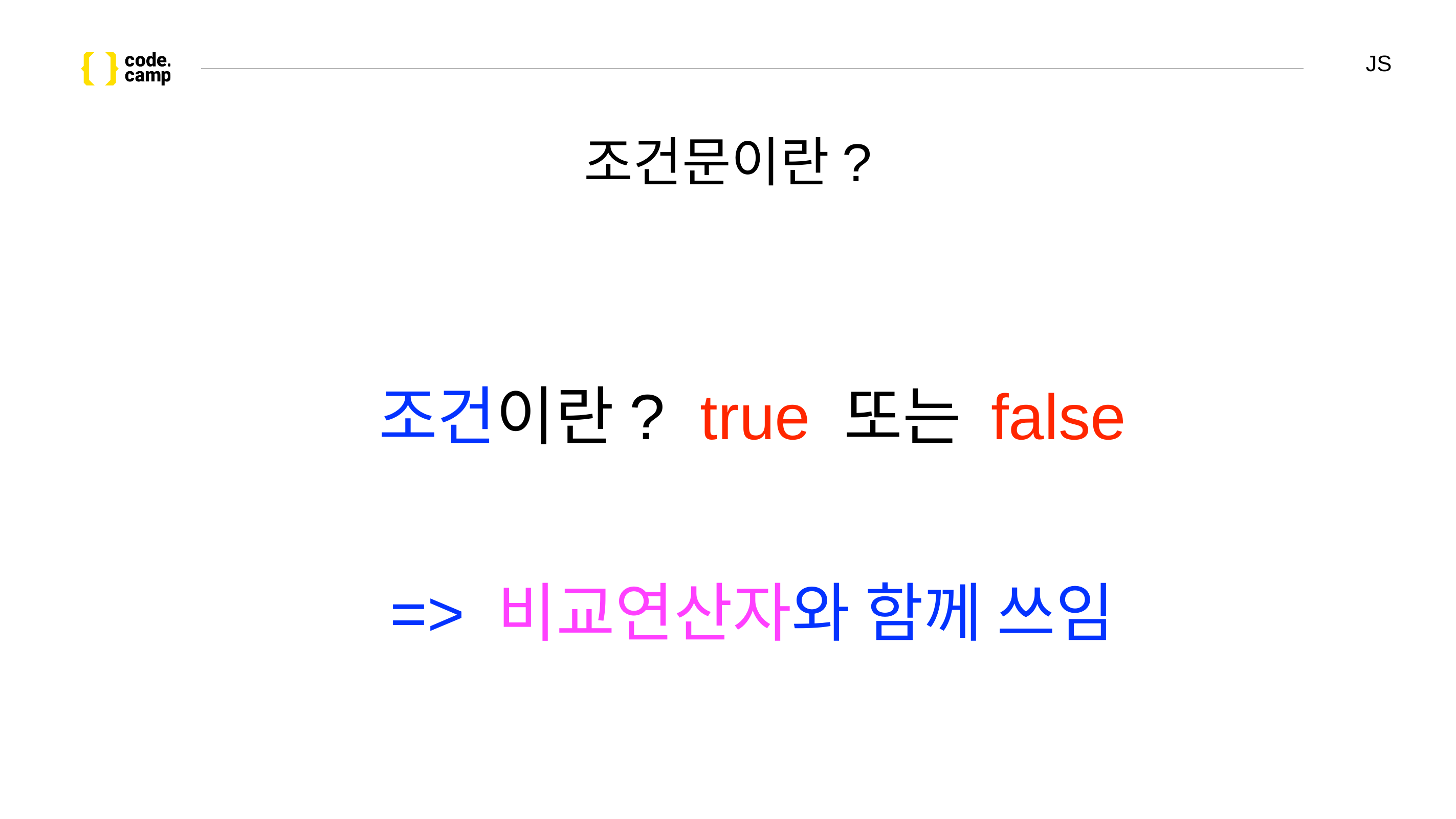

# JS

조건문이란?
조건이란?  true 또는 false
=> 비교연산자와 함께 쓰임